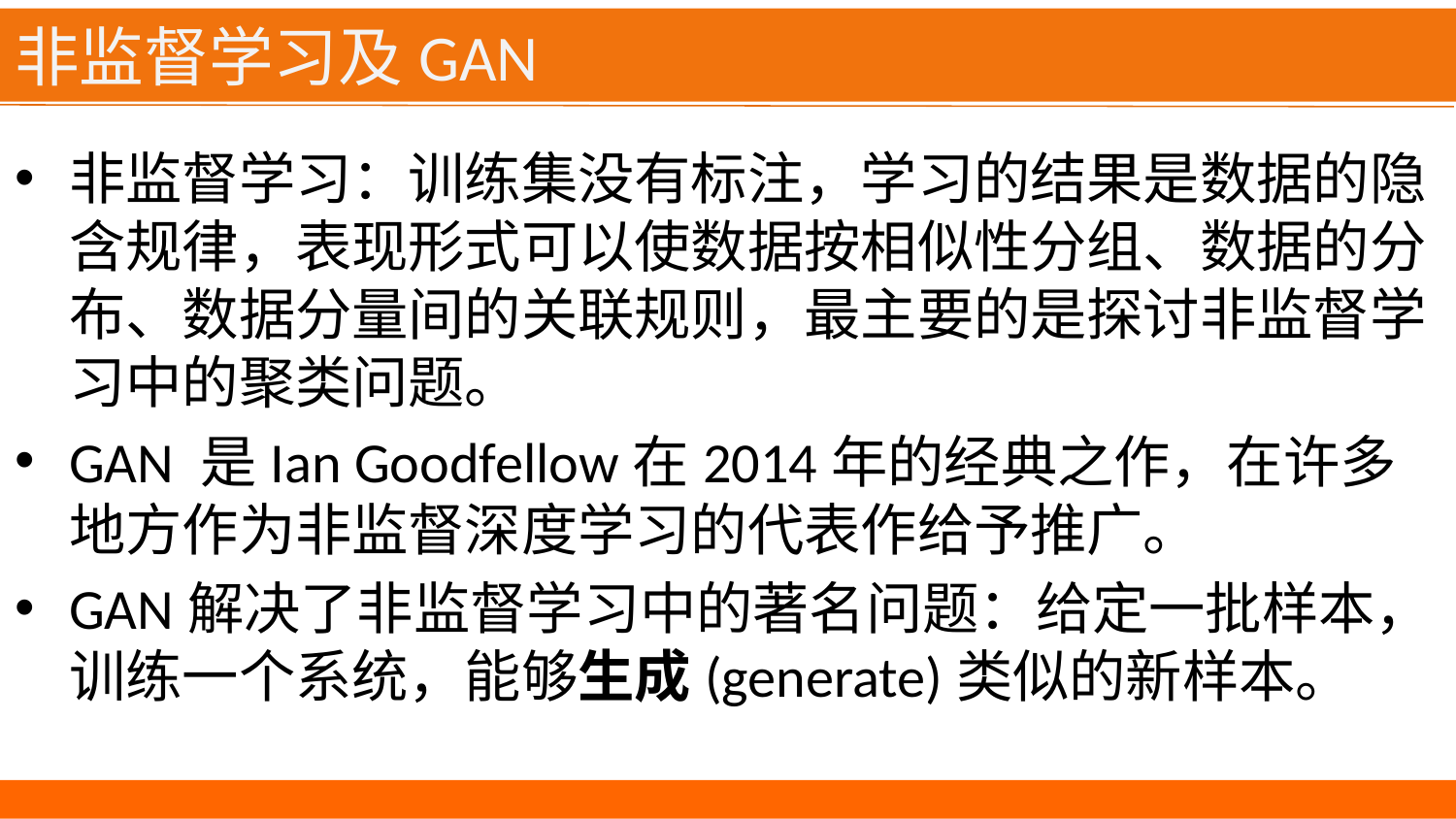

# 非监督学习及GAN
非监督学习：训练集没有标注，学习的结果是数据的隐含规律，表现形式可以使数据按相似性分组、数据的分布、数据分量间的关联规则，最主要的是探讨非监督学习中的聚类问题。
GAN 是Ian Goodfellow在2014年的经典之作，在许多地方作为非监督深度学习的代表作给予推广。
GAN解决了非监督学习中的著名问题：给定一批样本，训练一个系统，能够生成(generate)类似的新样本。